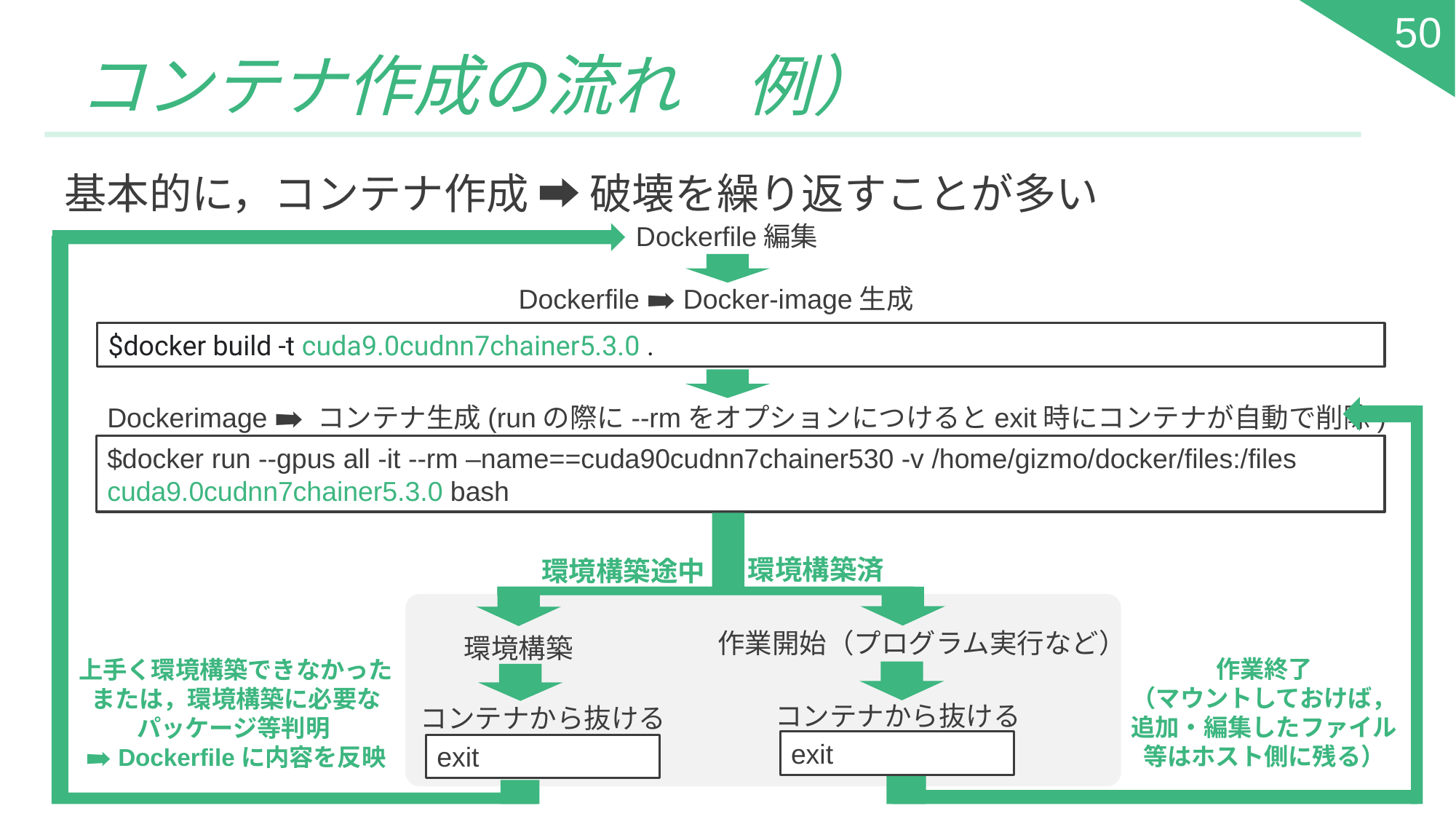

50
# コンテナ作成の流れ　例）
基本的に，コンテナ作成 ➡ 破壊を繰り返すことが多い
Dockerfile編集

Dockerfile ➡ Docker-image生成
$docker build -t cuda9.0cudnn7chainer5.3.0 .

Dockerimage ➡ コンテナ生成(runの際に--rmをオプションにつけるとexit時にコンテナが自動で削除)

$docker run --gpus all -it --rm –name==cuda90cudnn7chainer530 -v /home/gizmo/docker/files:/files  cuda9.0cudnn7chainer5.3.0 bash

環境構築済
環境構築途中

作業開始（プログラム実行など）
環境構築
作業終了
（マウントしておけば，
追加・編集したファイル等はホスト側に残る）
上手く環境構築できなかった
または，環境構築に必要なパッケージ等判明
➡ Dockerfileに内容を反映

コンテナから抜ける
コンテナから抜ける
exit
exit